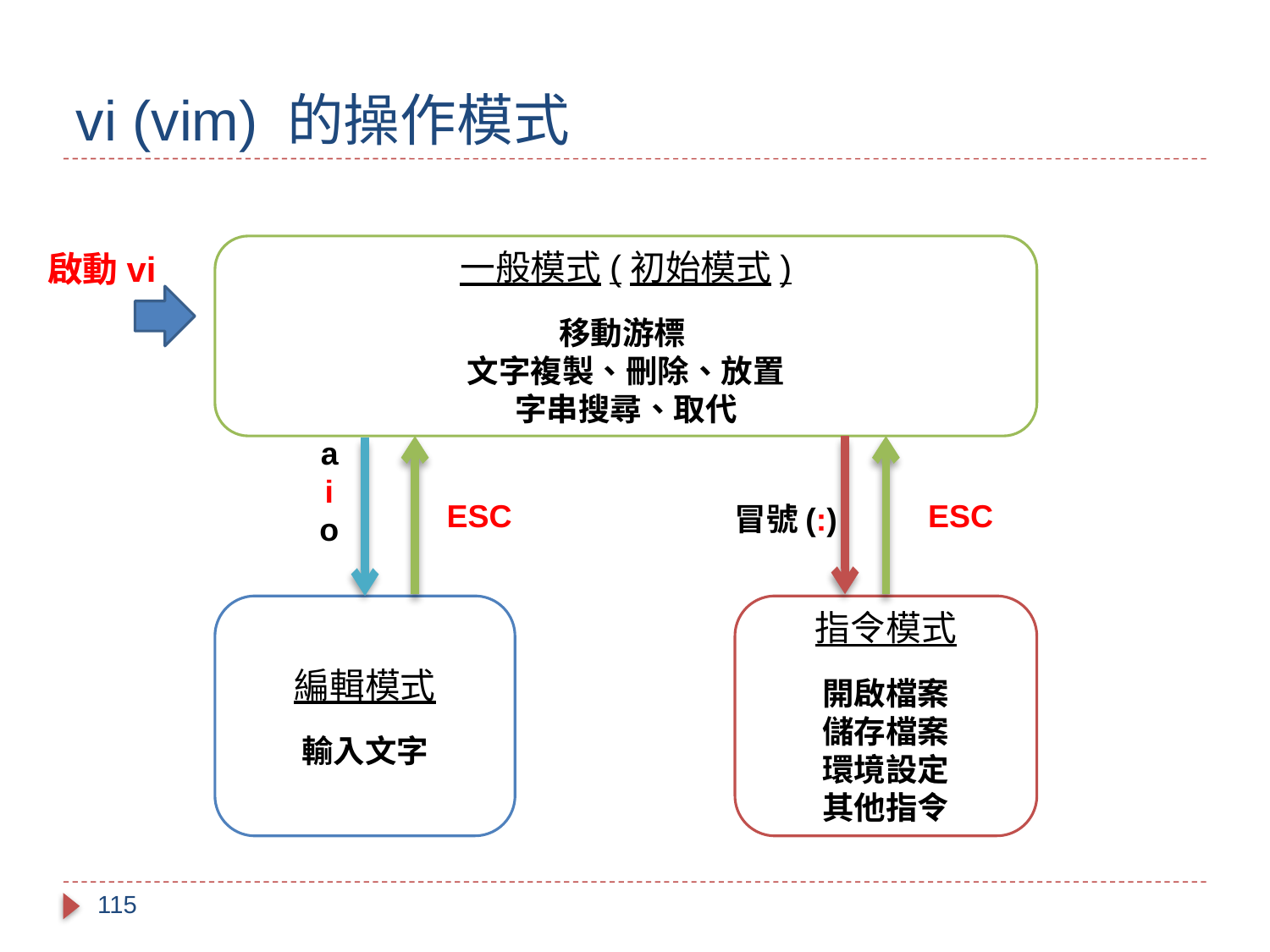

# vi (vim) 的操作模式

一般模式(初始模式)

移動游標
文字複製、刪除、放置
字串搜尋、取代
啟動vi

a
i
o
ESC
ESC
冒號(:)
編輯模式

輸入文字
指令模式

開啟檔案
儲存檔案
環境設定
其他指令
115